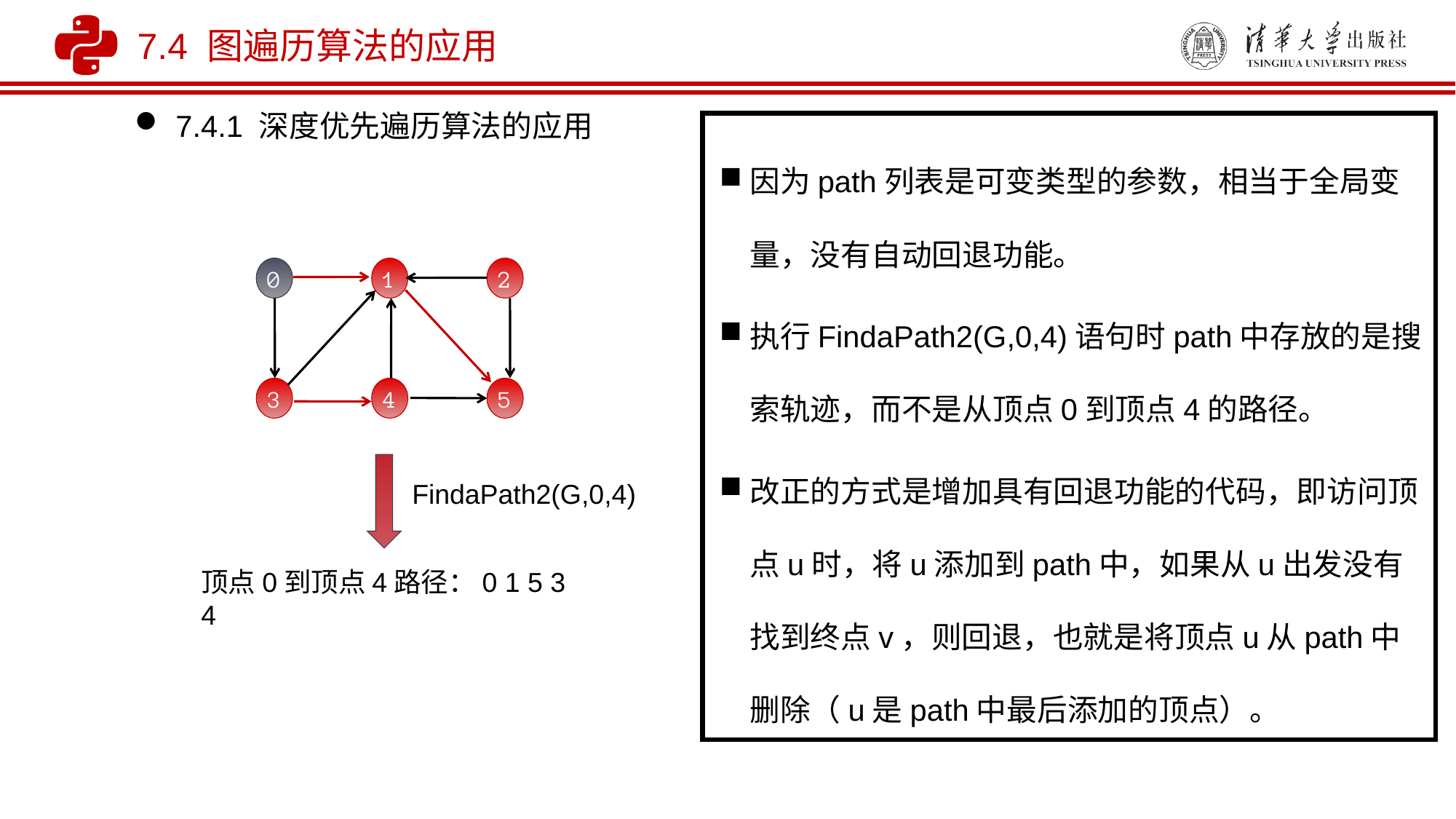

7.4 图遍历算法的应用
7.4.1 深度优先遍历算法的应用
因为path列表是可变类型的参数，相当于全局变量，没有自动回退功能。
执行FindaPath2(G,0,4)语句时path中存放的是搜索轨迹，而不是从顶点0到顶点4的路径。
改正的方式是增加具有回退功能的代码，即访问顶点u时，将u添加到path中，如果从u出发没有找到终点v，则回退，也就是将顶点u从path中删除（u是path中最后添加的顶点）。
0
1
2

3
4
5

FindaPath2(G,0,4)
顶点0到顶点4路径：0 1 5 3 4